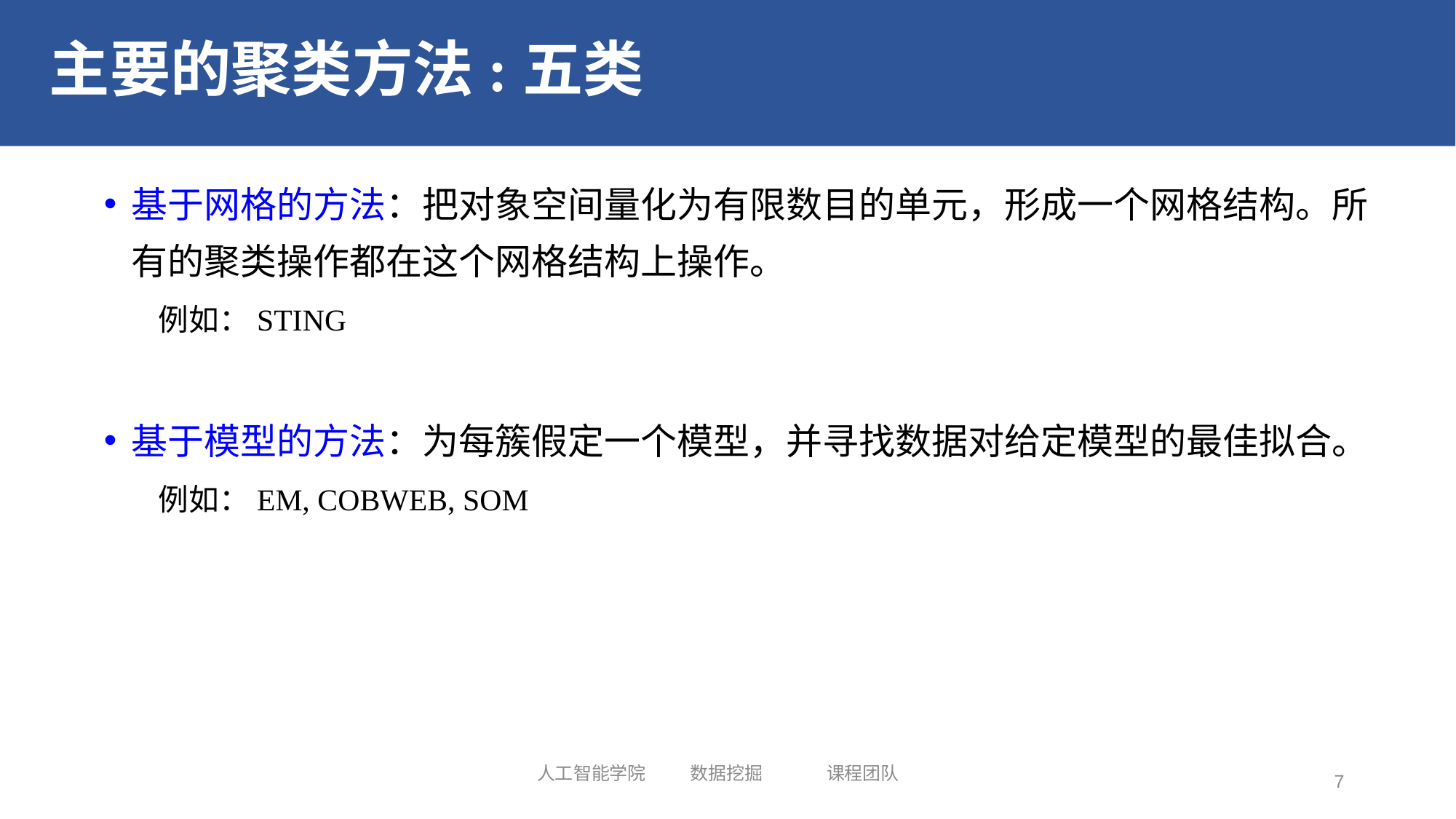

# 主要的聚类方法:五类
基于网格的方法：把对象空间量化为有限数目的单元，形成一个网格结构。所有的聚类操作都在这个网格结构上操作。
例如：STING

基于模型的方法：为每簇假定一个模型，并寻找数据对给定模型的最佳拟合。
例如：EM, COBWEB, SOM

人工智能学院           数据挖掘                课程团队
7